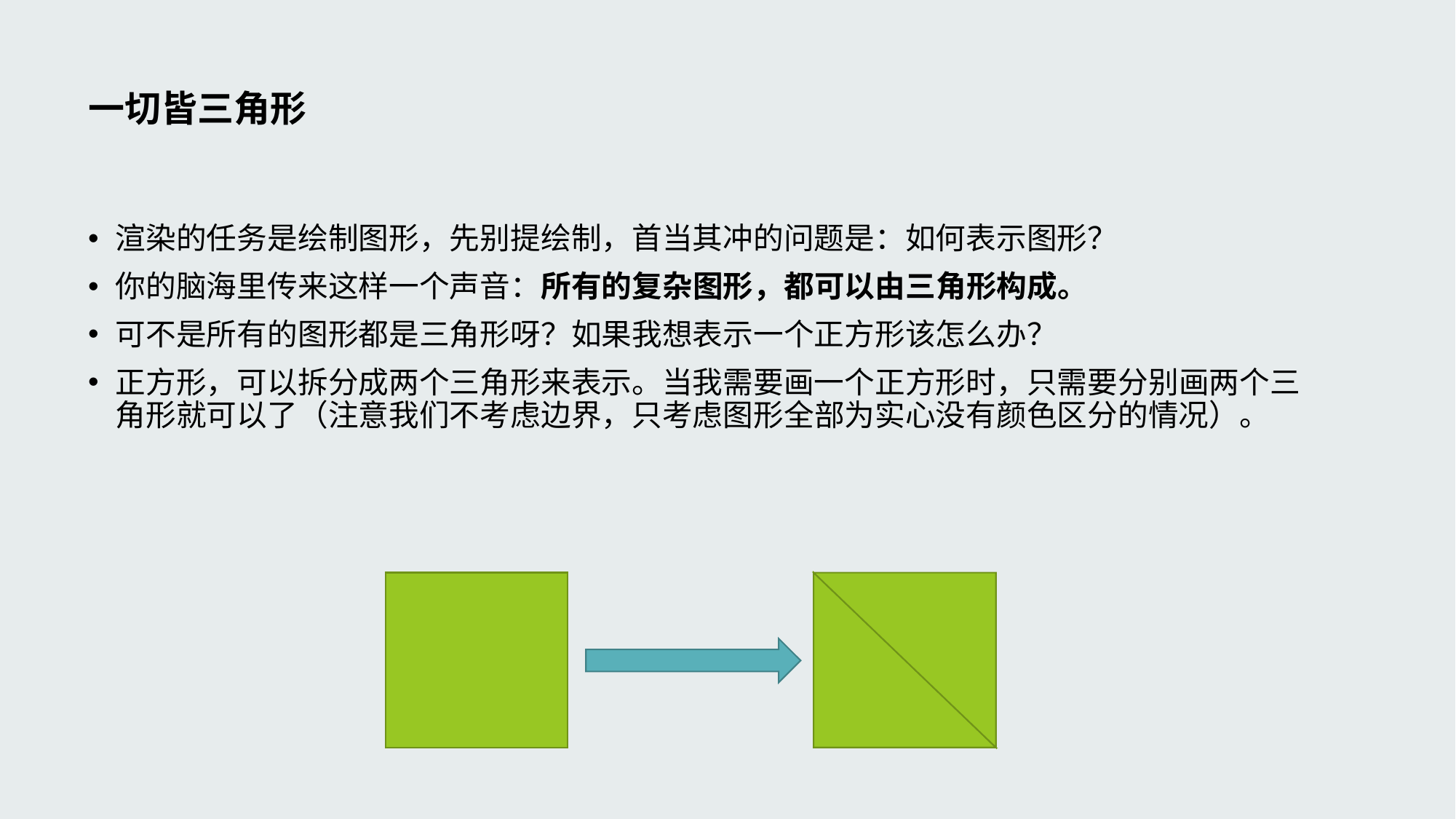

# 一切皆三角形
渲染的任务是绘制图形，先别提绘制，首当其冲的问题是：如何表示图形？
你的脑海里传来这样一个声音：所有的复杂图形，都可以由三角形构成。
可不是所有的图形都是三角形呀？如果我想表示一个正方形该怎么办？
正方形，可以拆分成两个三角形来表示。当我需要画一个正方形时，只需要分别画两个三角形就可以了（注意我们不考虑边界，只考虑图形全部为实心没有颜色区分的情况）。